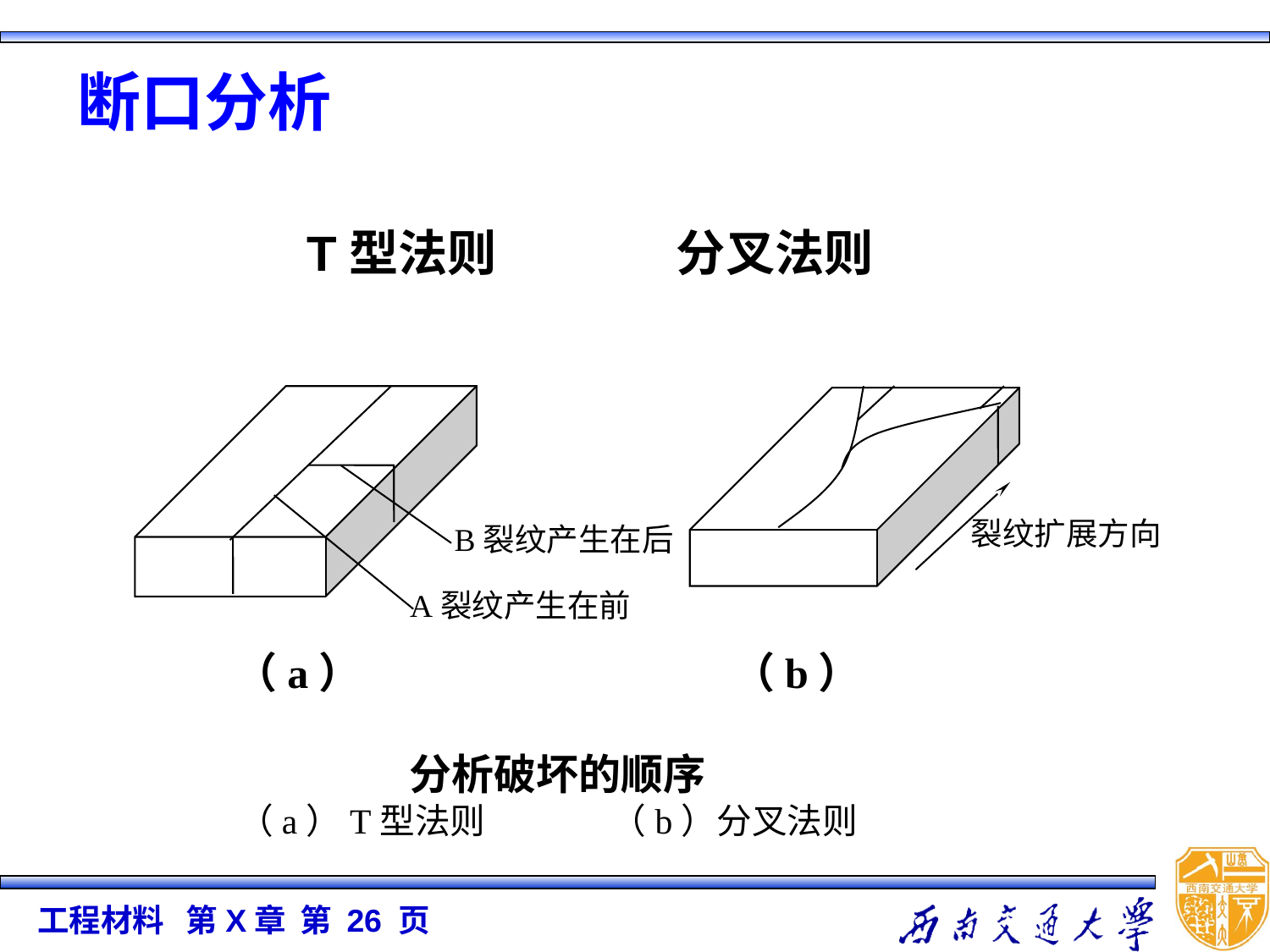

断口分析
T型法则                分叉法则

B裂纹产生在后
A裂纹产生在前

裂纹扩展方向

（a）                                       （b）

 分析破坏的顺序
（a）T型法则                （b）分叉法则